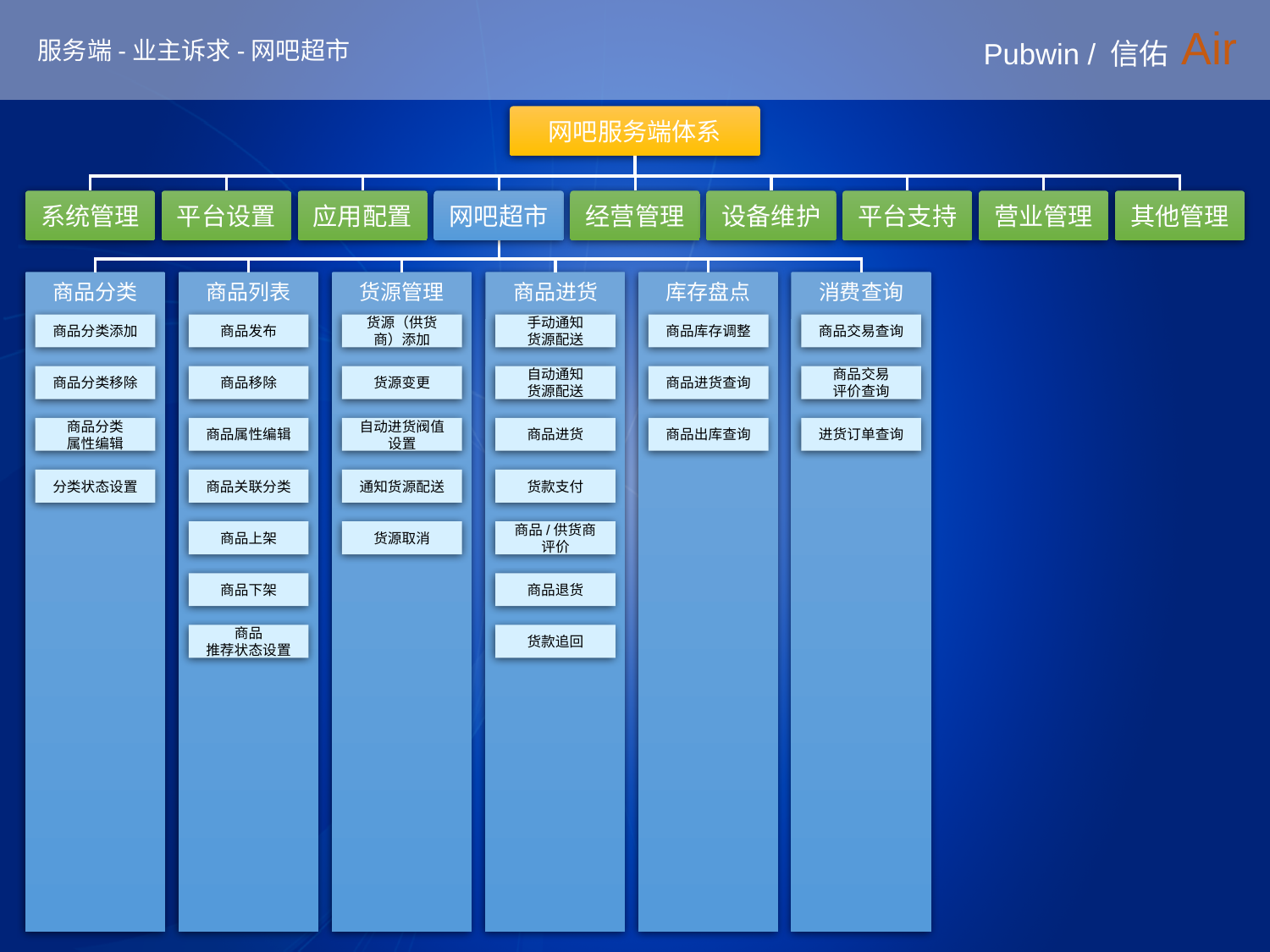

# Pubwin / 信佑 Air
服务端-业主诉求-网吧超市
网吧服务端体系
系统管理
平台设置
应用配置
网吧超市
经营管理
设备维护
平台支持
营业管理
其他管理
商品分类
商品列表
货源管理
商品进货
库存盘点
消费查询
商品分类添加
商品发布
货源（供货商）添加
手动通知
货源配送
商品库存调整
商品交易查询
商品分类移除
商品移除
货源变更
自动通知
货源配送
商品进货查询
商品交易
评价查询
商品分类
属性编辑
商品属性编辑
自动进货阀值设置
商品进货
商品出库查询
进货订单查询
分类状态设置
商品关联分类
通知货源配送
货款支付
商品上架
货源取消
商品/供货商
评价
商品下架
商品退货
商品
推荐状态设置
货款追回